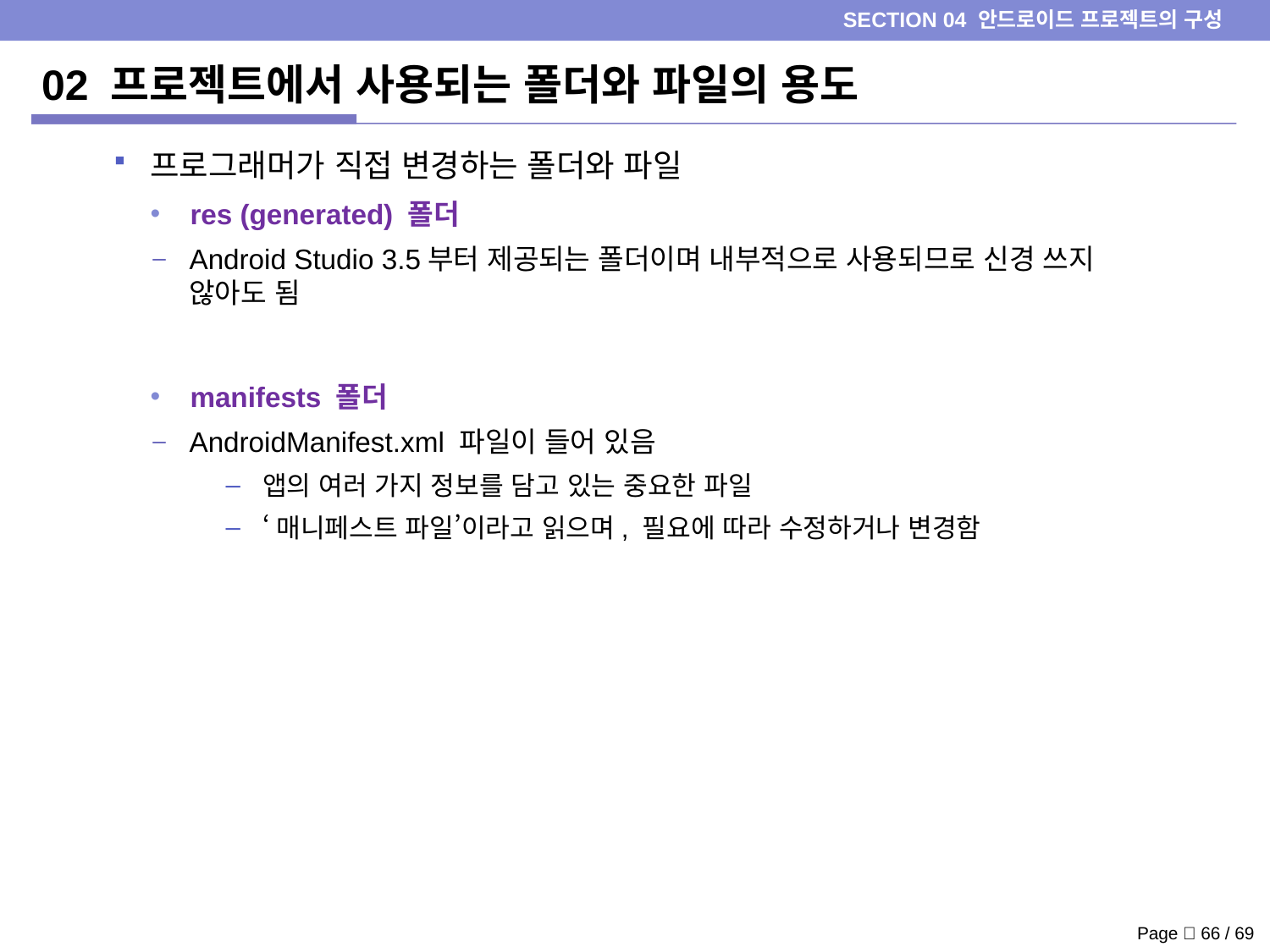

SECTION 04 안드로이드 프로젝트의 구성

# 02 프로젝트에서 사용되는 폴더와 파일의 용도
프로그래머가 직접 변경하는 폴더와 파일
res (generated) 폴더
Android Studio 3.5부터 제공되는 폴더이며 내부적으로 사용되므로 신경 쓰지 않아도 됨

manifests 폴더
AndroidManifest.xml 파일이 들어 있음
앱의 여러 가지 정보를 담고 있는 중요한 파일
‘매니페스트 파일’이라고 읽으며, 필요에 따라 수정하거나 변경함